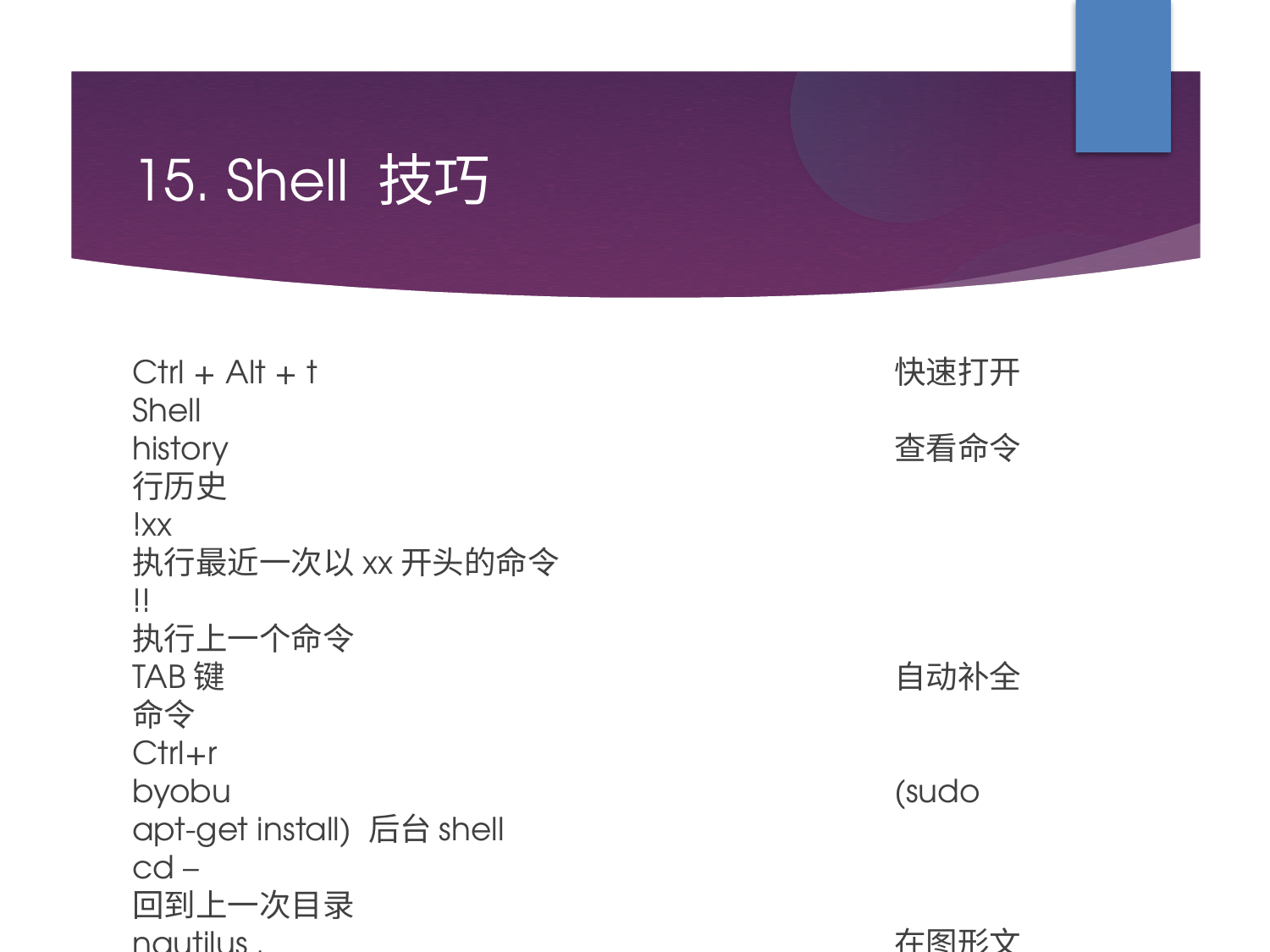

15. Shell 技巧
Ctrl + Alt + t					快速打开Shell
history						查看命令行历史
!xx							执行最近一次以xx开头的命令
!!							执行上一个命令
TAB键						自动补全命令
Ctrl+r
byobu						(sudo apt-get install) 后台shell
cd –							回到上一次目录
nautilus .					在图形文件浏览器打开当前目录